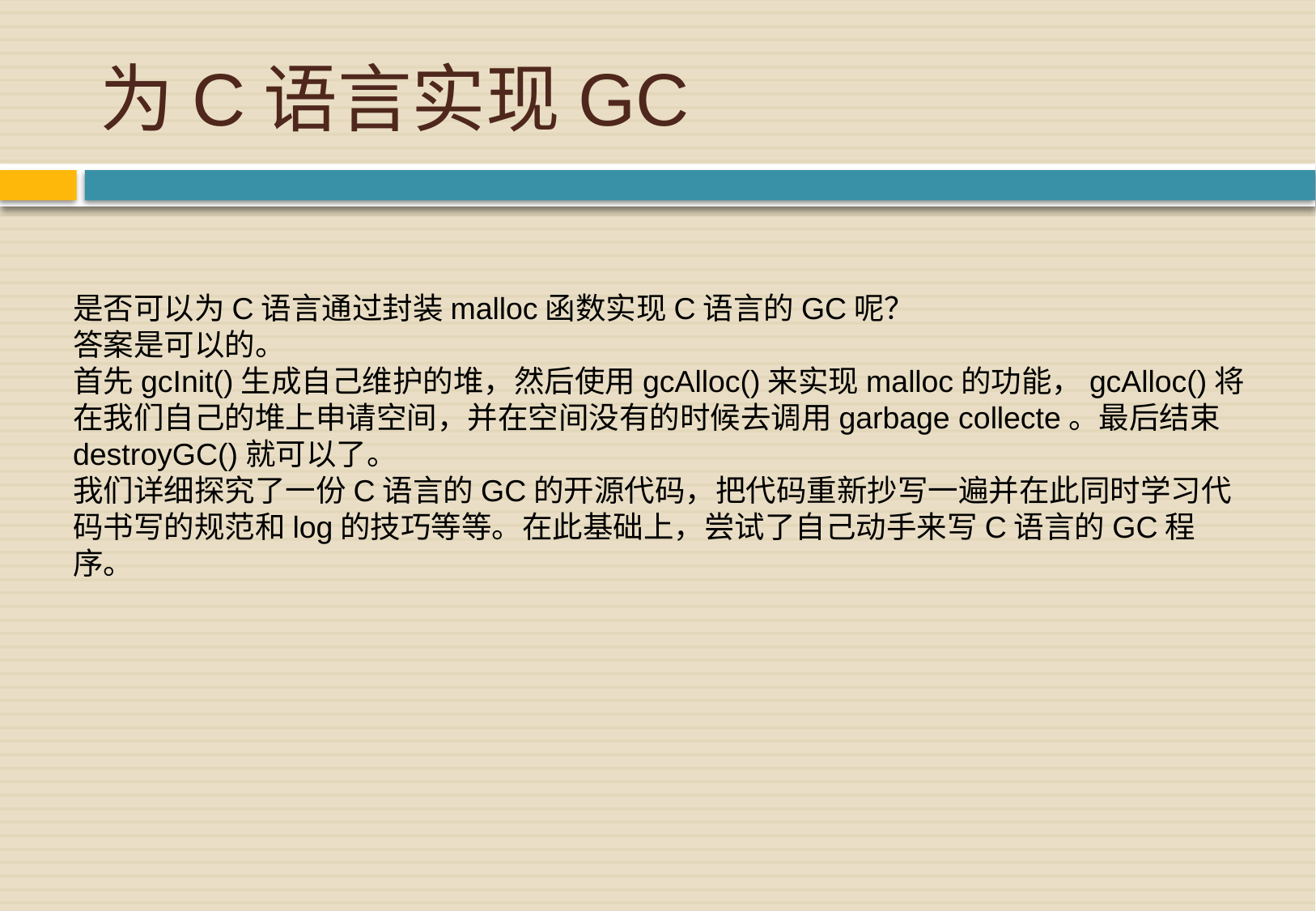

# 为C语言实现GC
是否可以为C语言通过封装malloc函数实现C语言的GC呢？
答案是可以的。
首先gcInit()生成自己维护的堆，然后使用gcAlloc()来实现malloc的功能，gcAlloc()将在我们自己的堆上申请空间，并在空间没有的时候去调用garbage collecte。最后结束destroyGC()就可以了。
我们详细探究了一份C语言的GC的开源代码，把代码重新抄写一遍并在此同时学习代码书写的规范和log的技巧等等。在此基础上，尝试了自己动手来写C语言的GC程序。